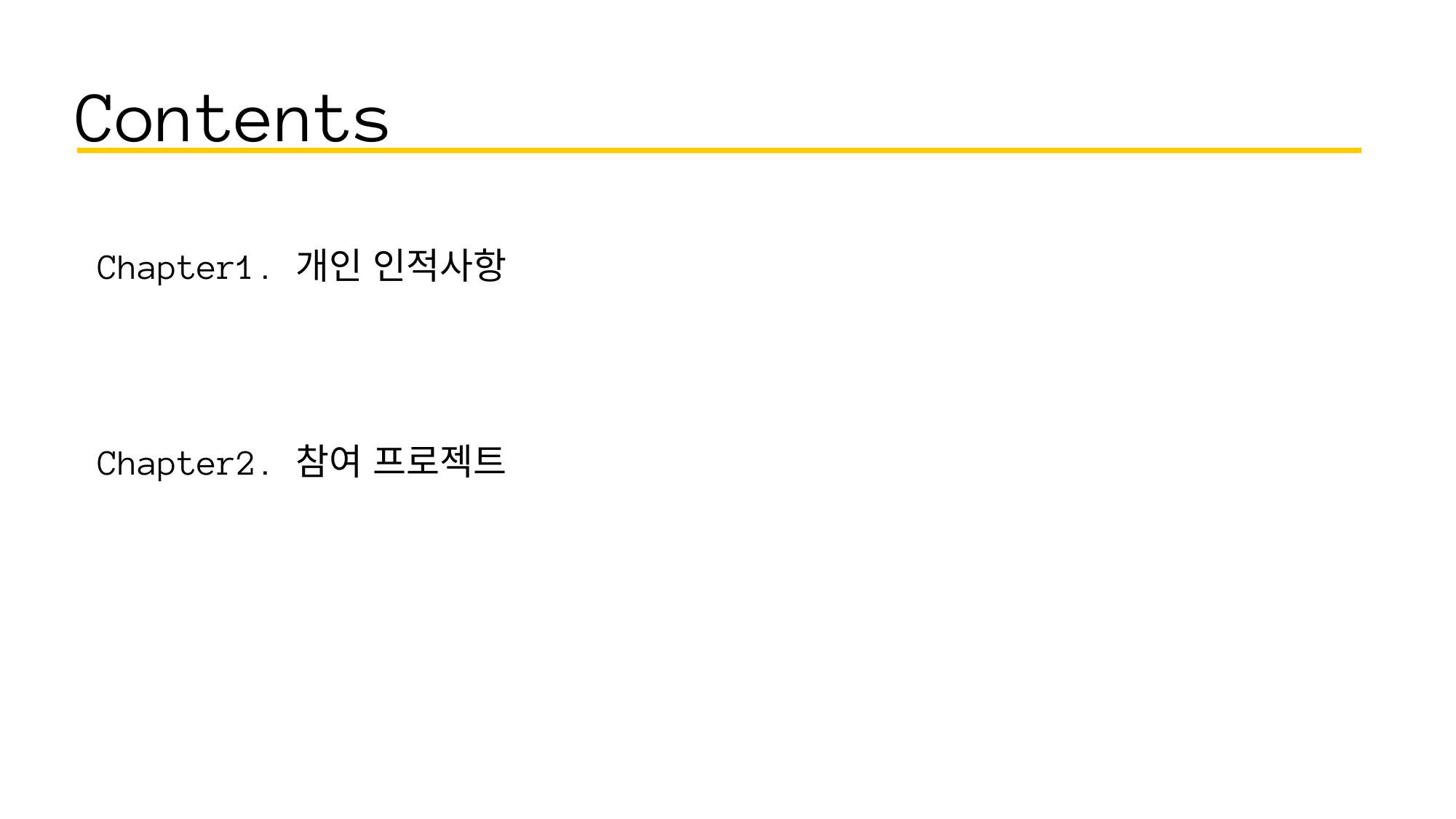

Contents

Chapter1. 개인 인적사항
Chapter2. 참여 프로젝트